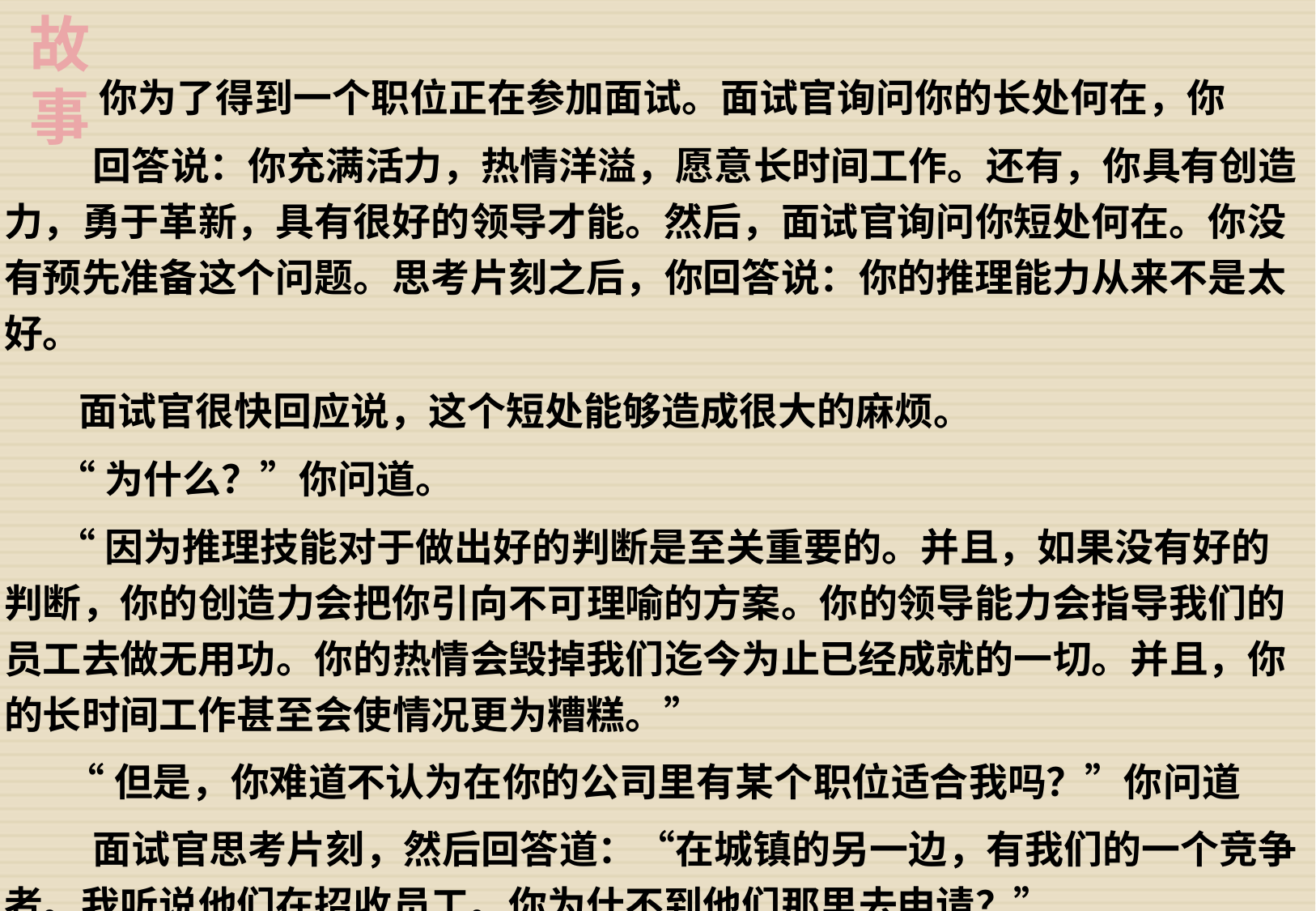

故事
         你为了得到一个职位正在参加面试。面试官询问你的长处何在，你
         回答说：你充满活力，热情洋溢，愿意长时间工作。还有，你具有创造力，勇于革新，具有很好的领导才能。然后，面试官询问你短处何在。你没有预先准备这个问题。思考片刻之后，你回答说：你的推理能力从来不是太好。
      面试官很快回应说，这个短处能够造成很大的麻烦。
      “为什么？”你问道。
      “因为推理技能对于做出好的判断是至关重要的。并且，如果没有好的判断，你的创造力会把你引向不可理喻的方案。你的领导能力会指导我们的员工去做无用功。你的热情会毁掉我们迄今为止已经成就的一切。并且，你的长时间工作甚至会使情况更为糟糕。”
       “但是，你难道不认为在你的公司里有某个职位适合我吗？”你问道
         面试官思考片刻，然后回答道：“在城镇的另一边，有我们的一个竞争者。我听说他们在招收员工。你为什不到他们那里去申请？”